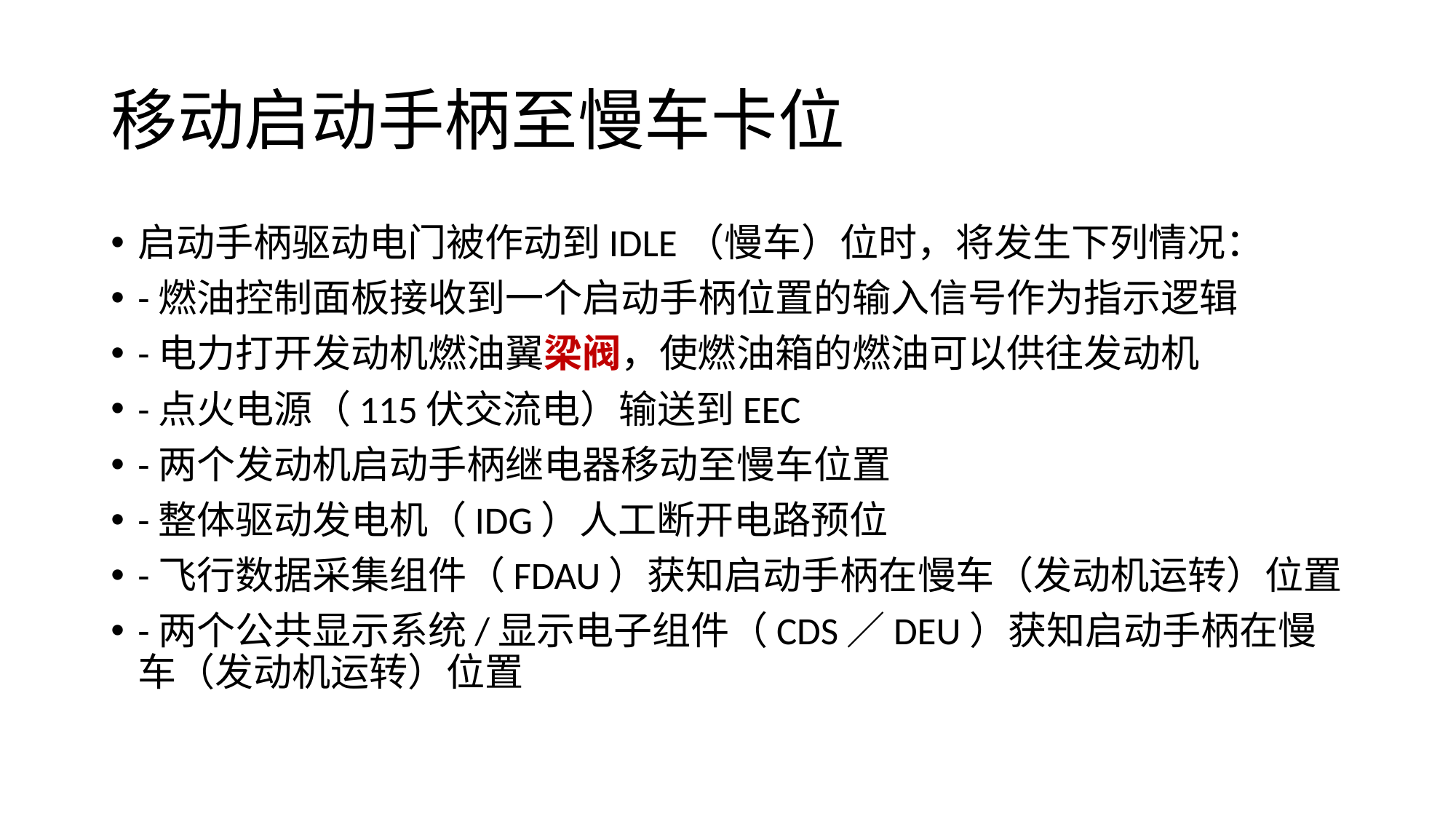

# 移动启动手柄至慢车卡位
启动手柄驱动电门被作动到IDLE（慢车）位时，将发生下列情况：
-燃油控制面板接收到一个启动手柄位置的输入信号作为指示逻辑
-电力打开发动机燃油翼梁阀，使燃油箱的燃油可以供往发动机
-点火电源（115伏交流电）输送到EEC
-两个发动机启动手柄继电器移动至慢车位置
-整体驱动发电机（IDG）人工断开电路预位
-飞行数据采集组件（FDAU）获知启动手柄在慢车（发动机运转）位置
-两个公共显示系统/显示电子组件（CDS／DEU）获知启动手柄在慢车（发动机运转）位置